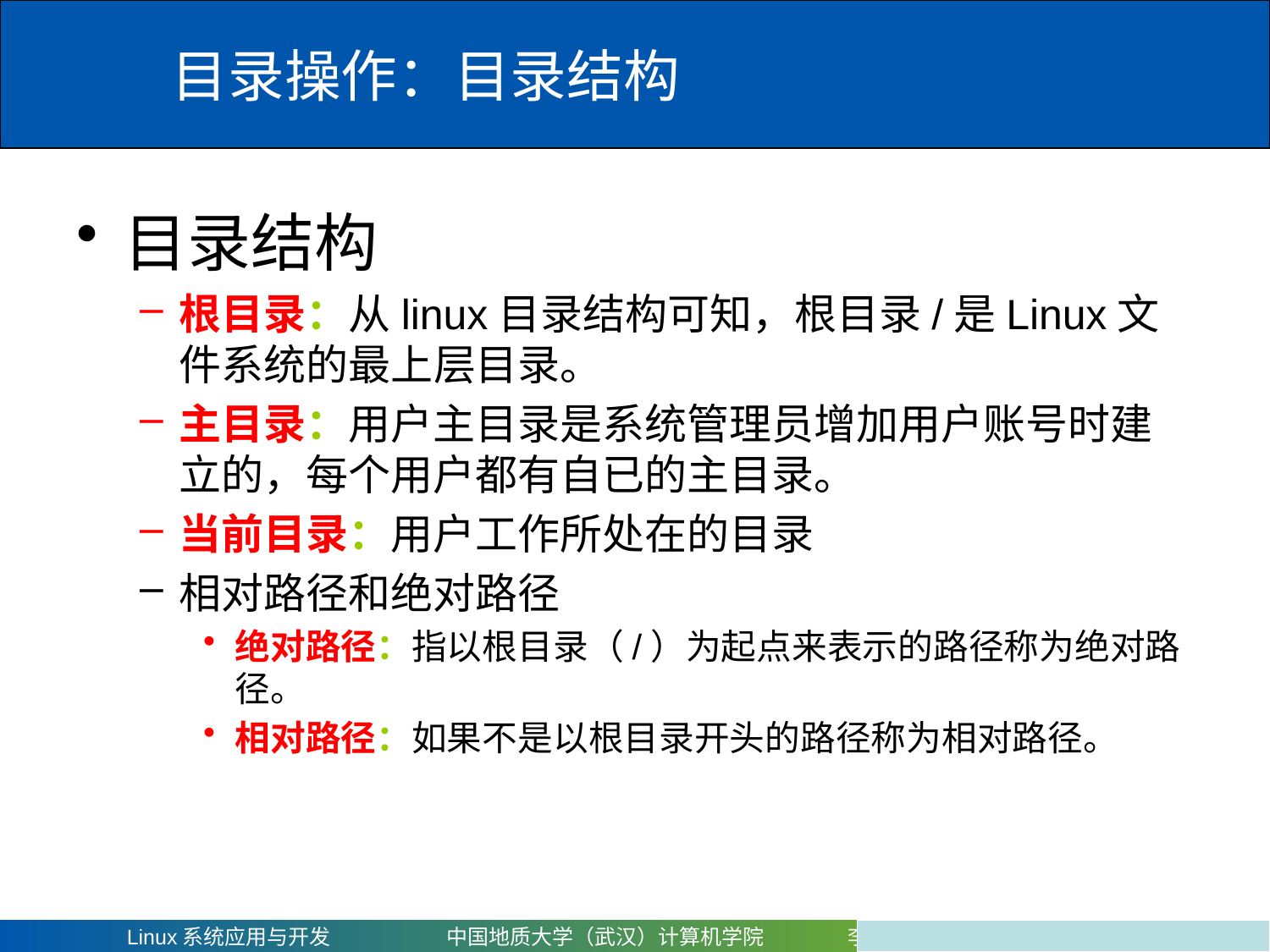

# 目录操作：目录结构
目录结构
根目录：从linux目录结构可知，根目录/是Linux文件系统的最上层目录。
主目录：用户主目录是系统管理员增加用户账号时建立的，每个用户都有自已的主目录。
当前目录：用户工作所处在的目录
相对路径和绝对路径
绝对路径：指以根目录（/）为起点来表示的路径称为绝对路径。
相对路径：如果不是以根目录开头的路径称为相对路径。